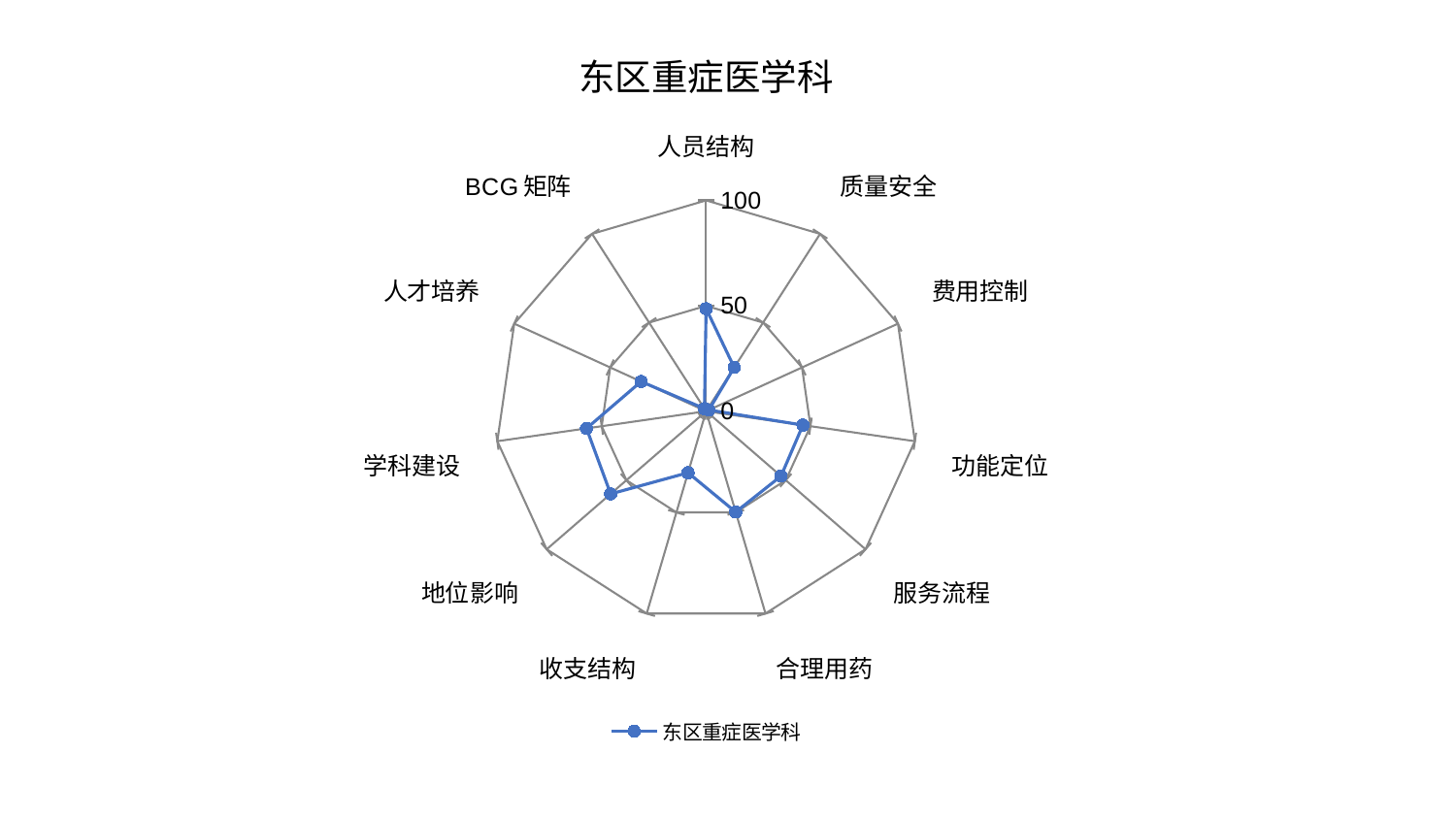

### Chart: 东区重症医学科

| Category | 东区重症医学科 |
|---|---|
| 人员结构 | 48.620465649786915 |
| 质量安全 | 24.681001204242385 |
| 费用控制 | 1.4354632028936838 |
| 功能定位 | 46.39375850929023 |
| 服务流程 | 47.00031119387123 |
| 合理用药 | 49.843551755821096 |
| 收支结构 | 30.395541474338756 |
| 地位影响 | 59.90088437489007 |
| 学科建设 | 57.29168289689344 |
| 人才培养 | 33.905061377241026 |
| BCG矩阵 | 1.4840150596691166 |
125